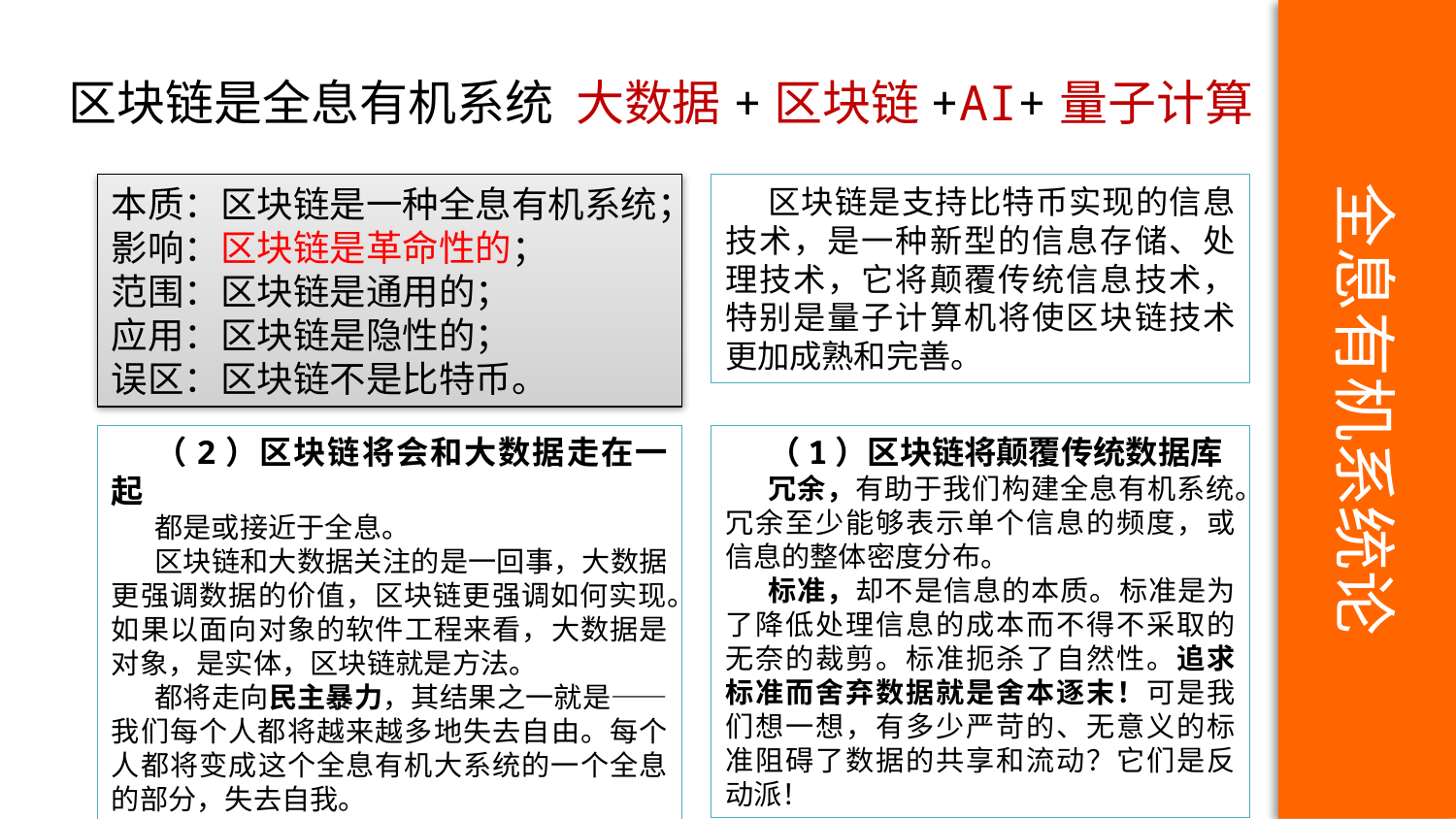

全息有机系统论
区块链是全息有机系统  大数据+区块链+AI+量子计算
本质：区块链是一种全息有机系统；
影响：区块链是革命性的；
范围：区块链是通用的；
应用：区块链是隐性的；
误区：区块链不是比特币。
区块链是支持比特币实现的信息技术，是一种新型的信息存储、处理技术，它将颠覆传统信息技术，特别是量子计算机将使区块链技术更加成熟和完善。
（2）区块链将会和大数据走在一起
都是或接近于全息。
区块链和大数据关注的是一回事，大数据更强调数据的价值，区块链更强调如何实现。如果以面向对象的软件工程来看，大数据是对象，是实体，区块链就是方法。
都将走向民主暴力，其结果之一就是——我们每个人都将越来越多地失去自由。每个人都将变成这个全息有机大系统的一个全息的部分，失去自我。
（1）区块链将颠覆传统数据库
冗余，有助于我们构建全息有机系统。冗余至少能够表示单个信息的频度，或信息的整体密度分布。
标准，却不是信息的本质。标准是为了降低处理信息的成本而不得不采取的无奈的裁剪。标准扼杀了自然性。追求标准而舍弃数据就是舍本逐末！可是我们想一想，有多少严苛的、无意义的标准阻碍了数据的共享和流动？它们是反动派！